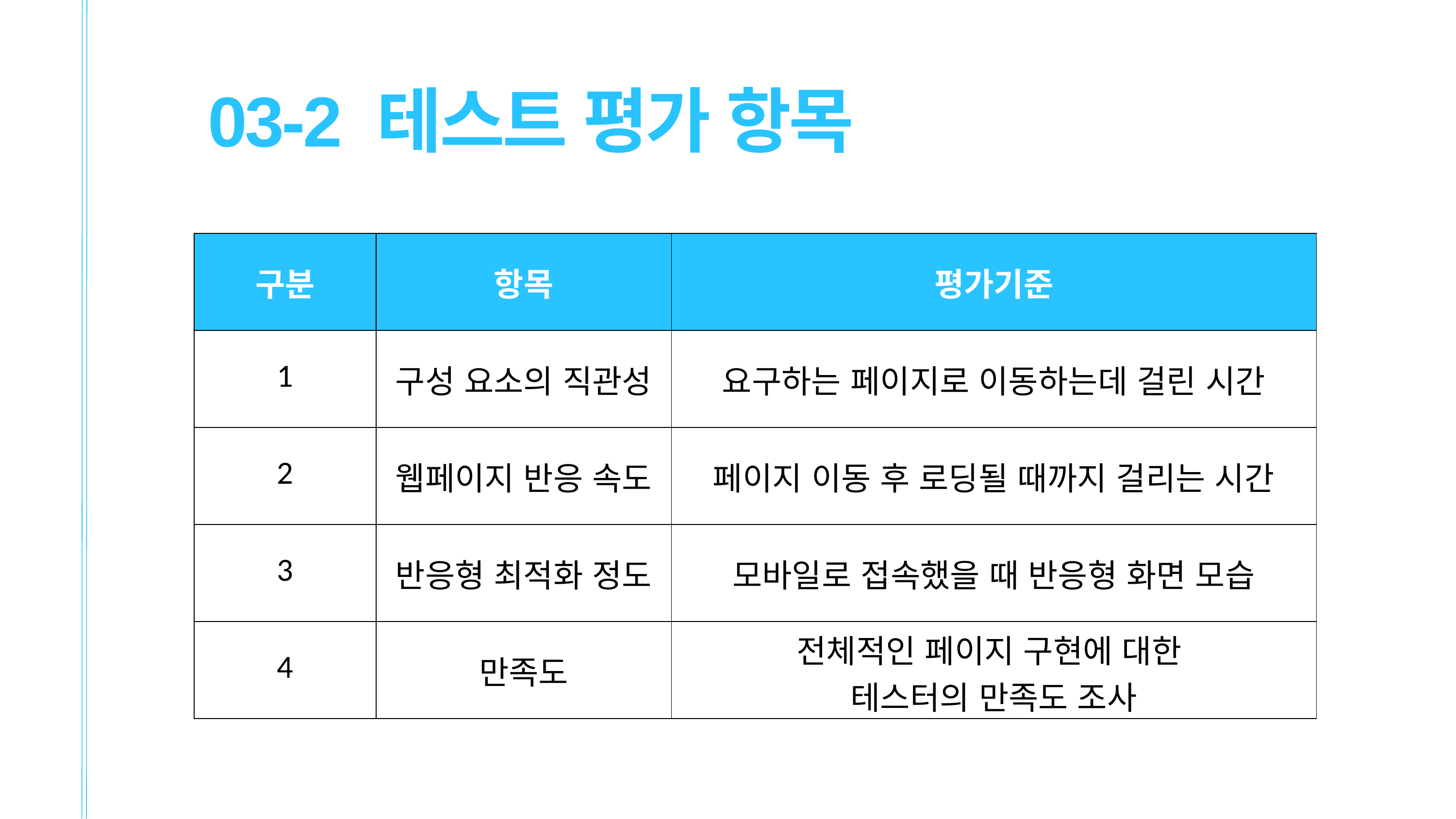

03-2 테스트 평가 항목
| 구분 | 항목 | 평가기준 |
| --- | --- | --- |
| 1 | 구성 요소의 직관성 | 요구하는 페이지로 이동하는데 걸린 시간 |
| 2 | 웹페이지 반응 속도 | 페이지 이동 후 로딩될 때까지 걸리는 시간 |
| 3 | 반응형 최적화 정도 | 모바일로 접속했을 때 반응형 화면 모습 |
| 4 | 만족도 | 전체적인 페이지 구현에 대한 테스터의 만족도 조사 |